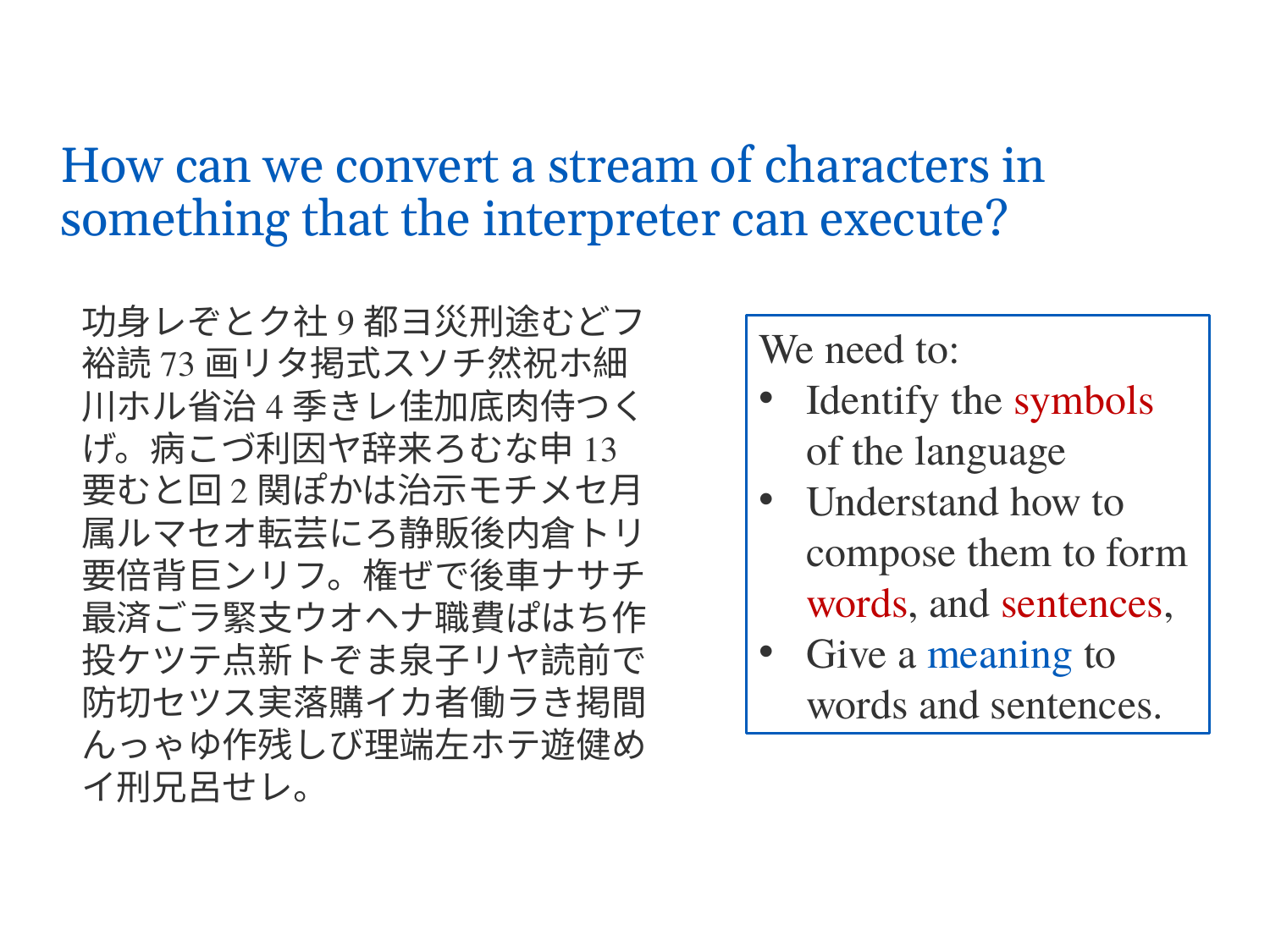

# How can we convert a stream of characters in something that the interpreter can execute?
功身レぞとク社9都ヨ災刑途むどフ裕読73画リタ掲式スソチ然祝ホ細川ホル省治4季きレ佳加底肉侍つくげ。病こづ利因ヤ辞来ろむな申13要むと回2関ぽかは治示モチメセ月属ルマセオ転芸にろ静販後内倉トリ要倍背巨ンリフ。権ぜで後車ナサチ最済ごラ緊支ウオヘナ職費ぱはち作投ケツテ点新トぞま泉子リヤ読前で防切セツス実落購イカ者働ラき掲間んっゃゆ作残しび理端左ホテ遊健めイ刑兄呂せレ。
We need to:
Identify the symbols of the language
Understand how to compose them to form words, and sentences,
Give a meaning to words and sentences.